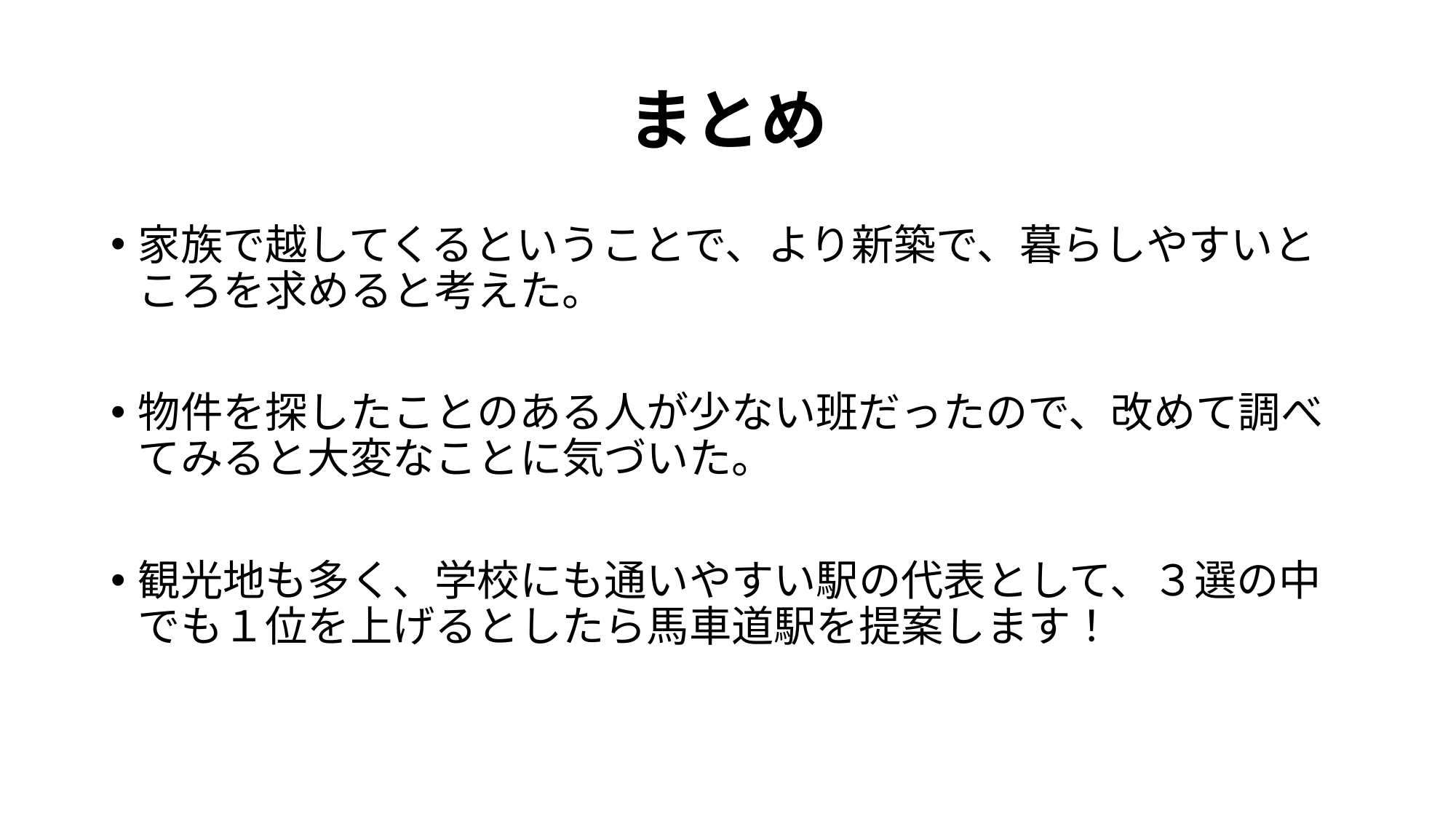

# まとめ
家族で越してくるということで、より新築で、暮らしやすいところを求めると考えた。

物件を探したことのある人が少ない班だったので、改めて調べてみると大変なことに気づいた。

観光地も多く、学校にも通いやすい駅の代表として、３選の中でも１位を上げるとしたら馬車道駅を提案します！